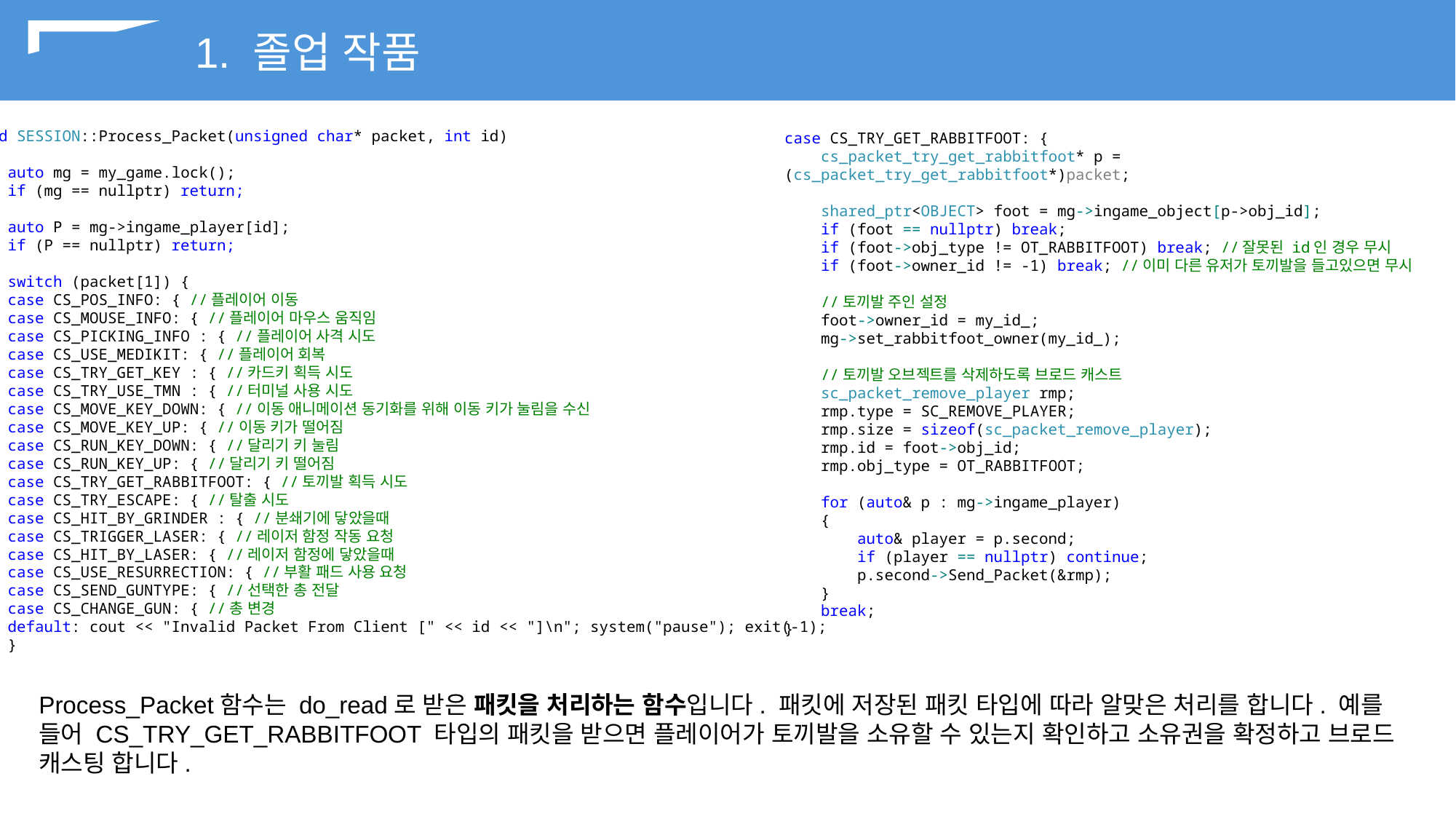

1. 졸업 작품
void SESSION::Process_Packet(unsigned char* packet, int id)
{
    auto mg = my_game.lock();
    if (mg == nullptr) return;

    auto P = mg->ingame_player[id];
    if (P == nullptr) return;

    switch (packet[1]) {
    case CS_POS_INFO: { //플레이어 이동
    case CS_MOUSE_INFO: { //플레이어 마우스 움직임
    case CS_PICKING_INFO : { //플레이어 사격 시도
    case CS_USE_MEDIKIT: { //플레이어 회복
    case CS_TRY_GET_KEY : { //카드키 획득 시도
    case CS_TRY_USE_TMN : { //터미널 사용 시도
    case CS_MOVE_KEY_DOWN: { //이동 애니메이션 동기화를 위해 이동 키가 눌림을 수신
    case CS_MOVE_KEY_UP: { //이동 키가 떨어짐
    case CS_RUN_KEY_DOWN: { //달리기 키 눌림
    case CS_RUN_KEY_UP: { //달리기 키 떨어짐
    case CS_TRY_GET_RABBITFOOT: { //토끼발 획득 시도
    case CS_TRY_ESCAPE: { //탈출 시도
    case CS_HIT_BY_GRINDER : { //분쇄기에 닿았을때
    case CS_TRIGGER_LASER: { //레이저 함정 작동 요청
    case CS_HIT_BY_LASER: { //레이저 함정에 닿았을때
    case CS_USE_RESURRECTION: { //부활 패드 사용 요청
    case CS_SEND_GUNTYPE: { //선택한 총 전달
    case CS_CHANGE_GUN: { //총 변경
    default: cout << "Invalid Packet From Client [" << id << "]\n"; system("pause"); exit(-1);
    }
}
case CS_TRY_GET_RABBITFOOT: {
    cs_packet_try_get_rabbitfoot* p = (cs_packet_try_get_rabbitfoot*)packet;

    shared_ptr<OBJECT> foot = mg->ingame_object[p->obj_id];
    if (foot == nullptr) break;
    if (foot->obj_type != OT_RABBITFOOT) break; //잘못된 id인 경우 무시
    if (foot->owner_id != -1) break; //이미 다른 유저가 토끼발을 들고있으면 무시

    //토끼발 주인 설정
    foot->owner_id = my_id_;
    mg->set_rabbitfoot_owner(my_id_);

    //토끼발 오브젝트를 삭제하도록 브로드 캐스트
    sc_packet_remove_player rmp;
    rmp.type = SC_REMOVE_PLAYER;
    rmp.size = sizeof(sc_packet_remove_player);
    rmp.id = foot->obj_id;
    rmp.obj_type = OT_RABBITFOOT;

    for (auto& p : mg->ingame_player)
    {
        auto& player = p.second;
        if (player == nullptr) continue;
        p.second->Send_Packet(&rmp);
    }
    break;
}
Process_Packet함수는 do_read로 받은 패킷을 처리하는 함수입니다. 패킷에 저장된 패킷 타입에 따라 알맞은 처리를 합니다. 예를 들어 CS_TRY_GET_RABBITFOOT 타입의 패킷을 받으면 플레이어가 토끼발을 소유할 수 있는지 확인하고 소유권을 확정하고 브로드 캐스팅 합니다.